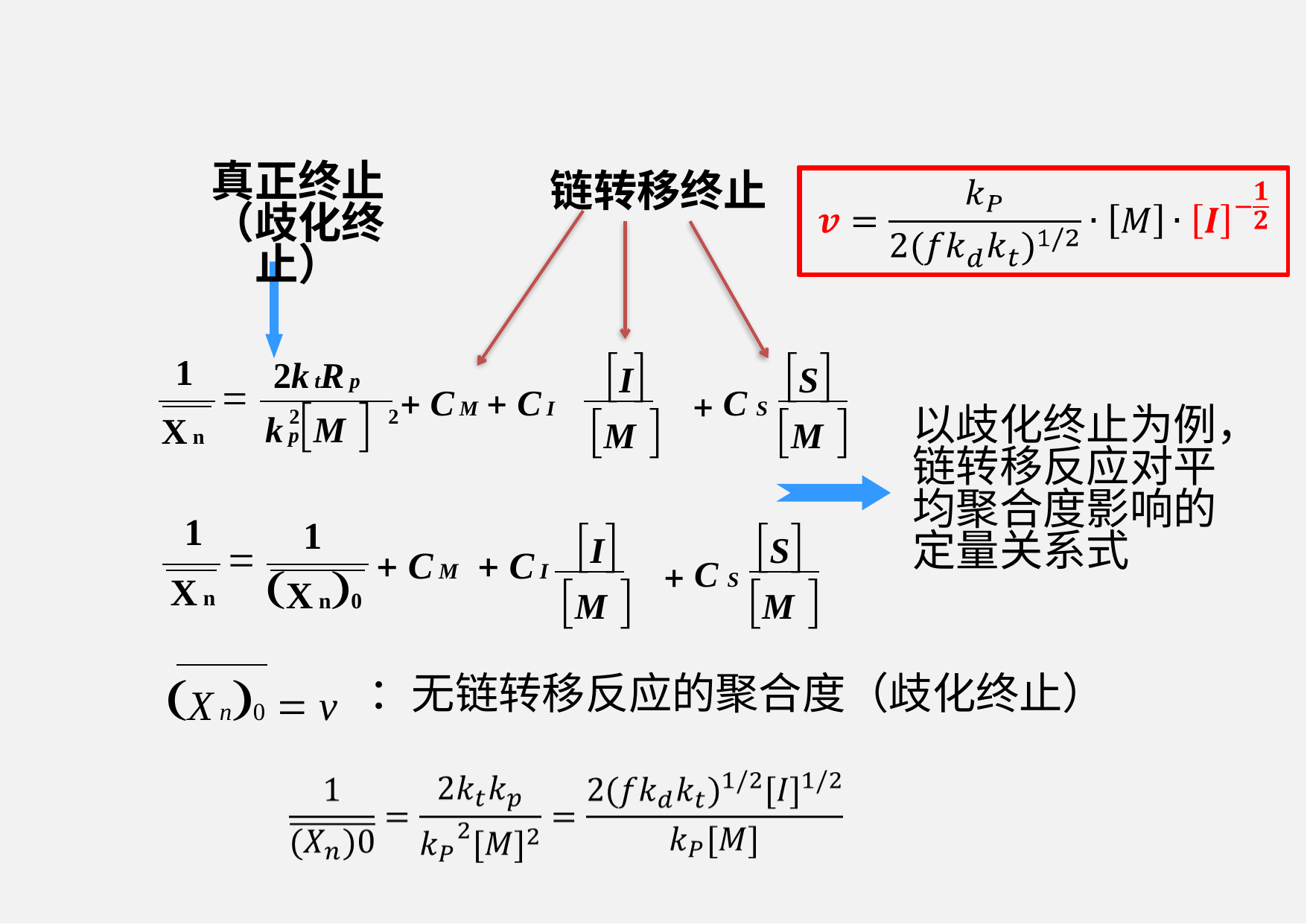

真正终止（歧化终止）

链转移终止

[I]               [S]
2k tR p
	1

X n
=
+ C M + C I
+
k p[M ]
[M ]         [M ]

C S

2                 2
以歧化终止为例，链转移反应对平均聚合度影响的定量关系式

[I]               [S]
	1

X n
	1
(X n)0
=
+ C M  + C I
+

[M ]         [M ]

C S
(X n)0 = v

：无链转移反应的聚合度（歧化终止）